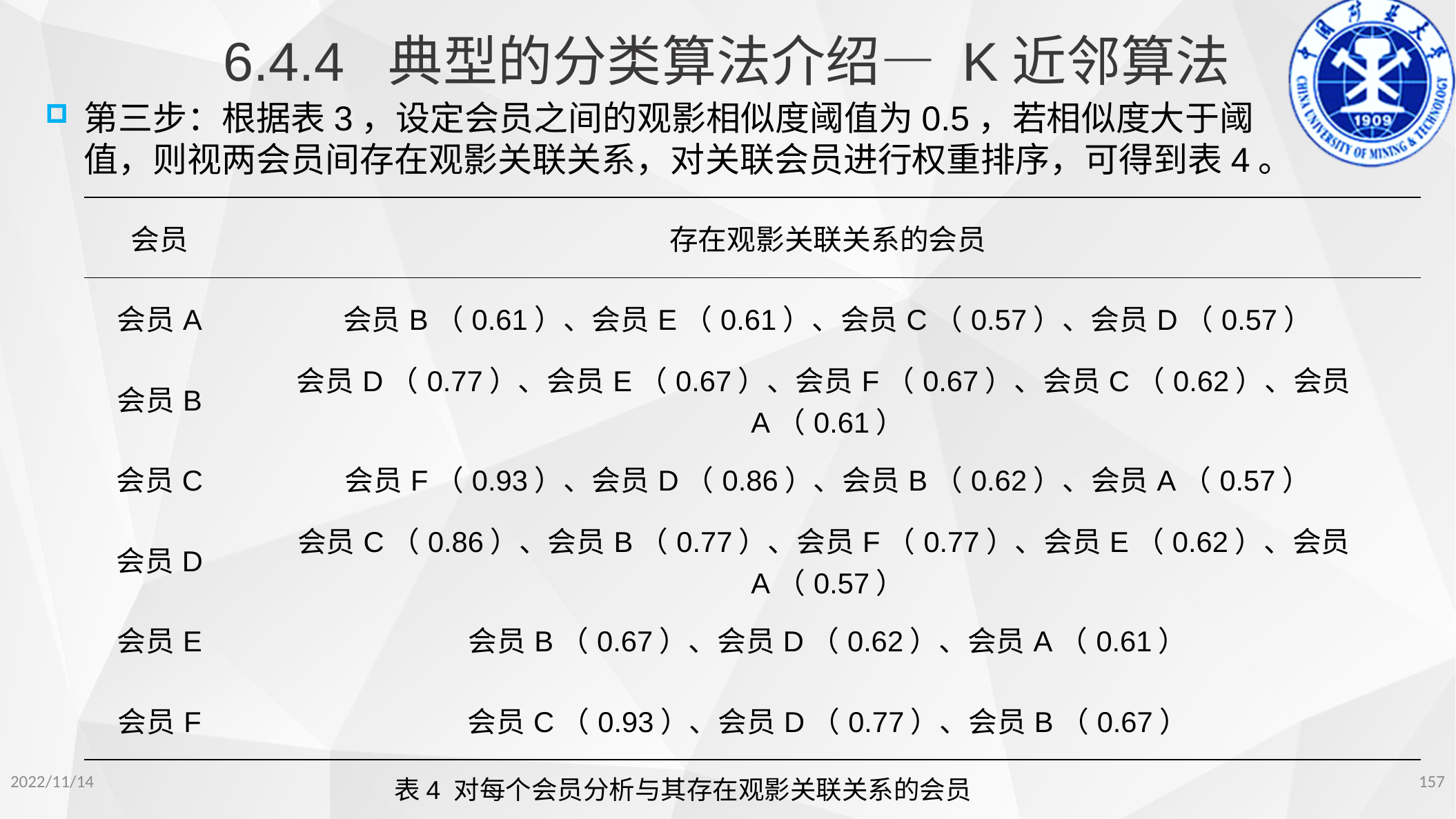

6.4.4  典型的分类算法介绍— K近邻算法
第三步：根据表3，设定会员之间的观影相似度阈值为0.5，若相似度大于阈值，则视两会员间存在观影关联关系，对关联会员进行权重排序，可得到表4。
| 会员 | 存在观影关联关系的会员 |
| --- | --- |
| 会员A | 会员B（0.61）、会员E（0.61）、会员C（0.57）、会员D（0.57） |
| 会员B | 会员D（0.77）、会员E（0.67）、会员F（0.67）、会员C（0.62）、会员A（0.61） |
| 会员C | 会员F（0.93）、会员D（0.86）、会员B（0.62）、会员A（0.57） |
| 会员D | 会员C（0.86）、会员B（0.77）、会员F（0.77）、会员E（0.62）、会员A（0.57） |
| 会员E | 会员B（0.67）、会员D（0.62）、会员A（0.61） |
| 会员F | 会员C（0.93）、会员D（0.77）、会员B（0.67） |
157
2022/11/14
表4 对每个会员分析与其存在观影关联关系的会员